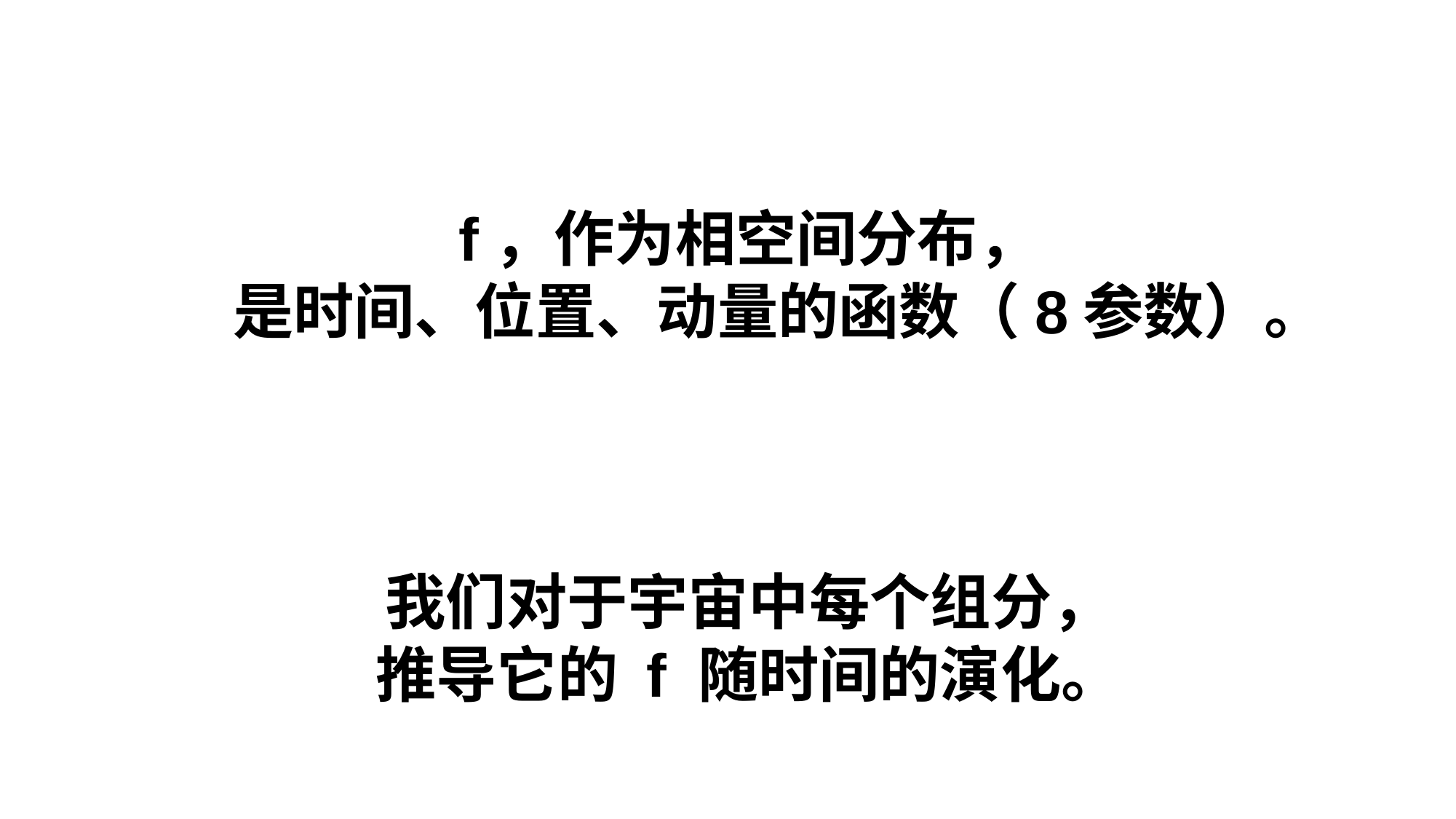

f，作为相空间分布，
是时间、位置、动量的函数（8参数）。

我们对于宇宙中每个组分，
推导它的 f 随时间的演化。